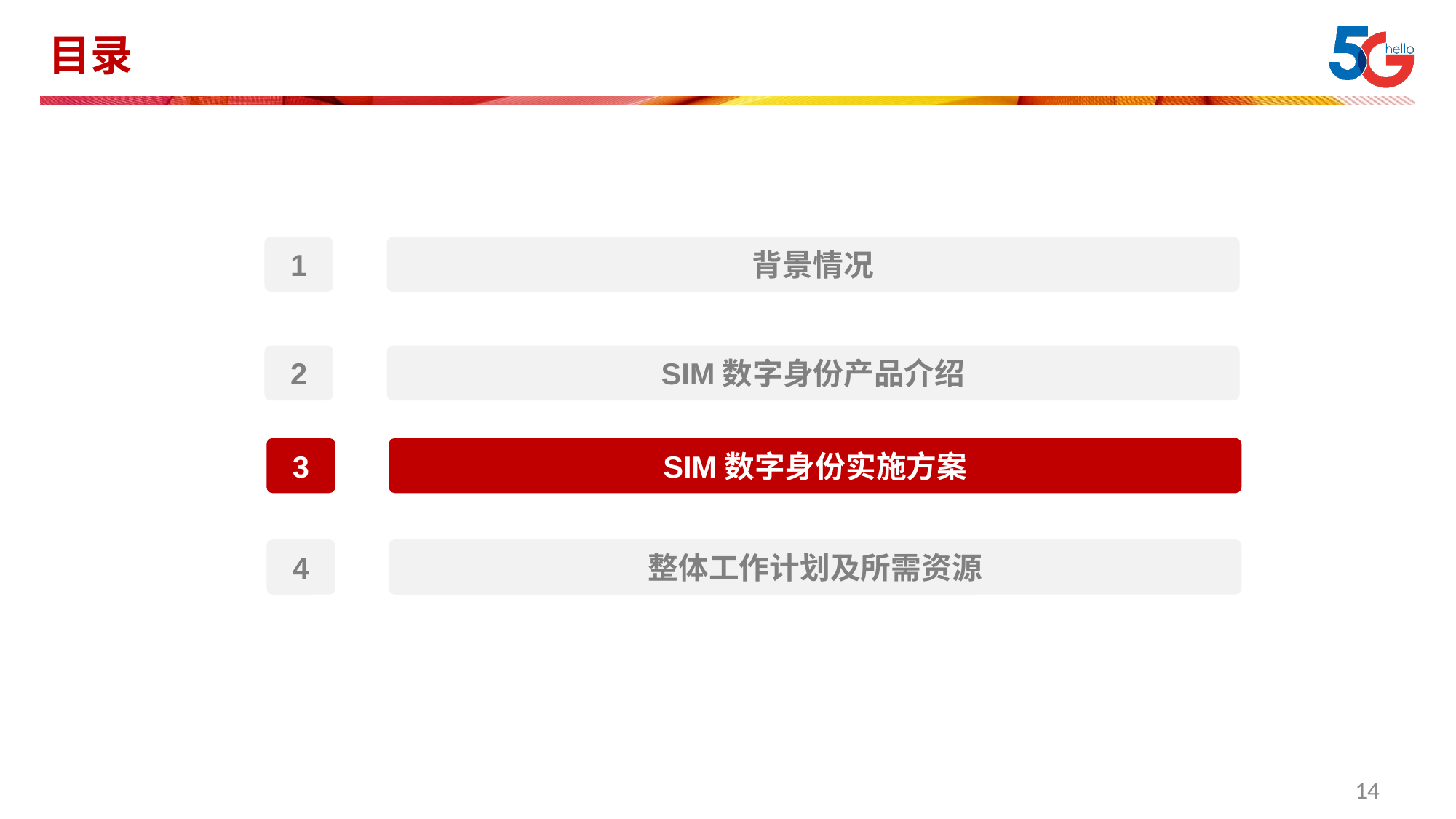

# 目录
1
背景情况
2
SIM数字身份产品介绍
3
SIM数字身份实施方案
4
整体工作计划及所需资源